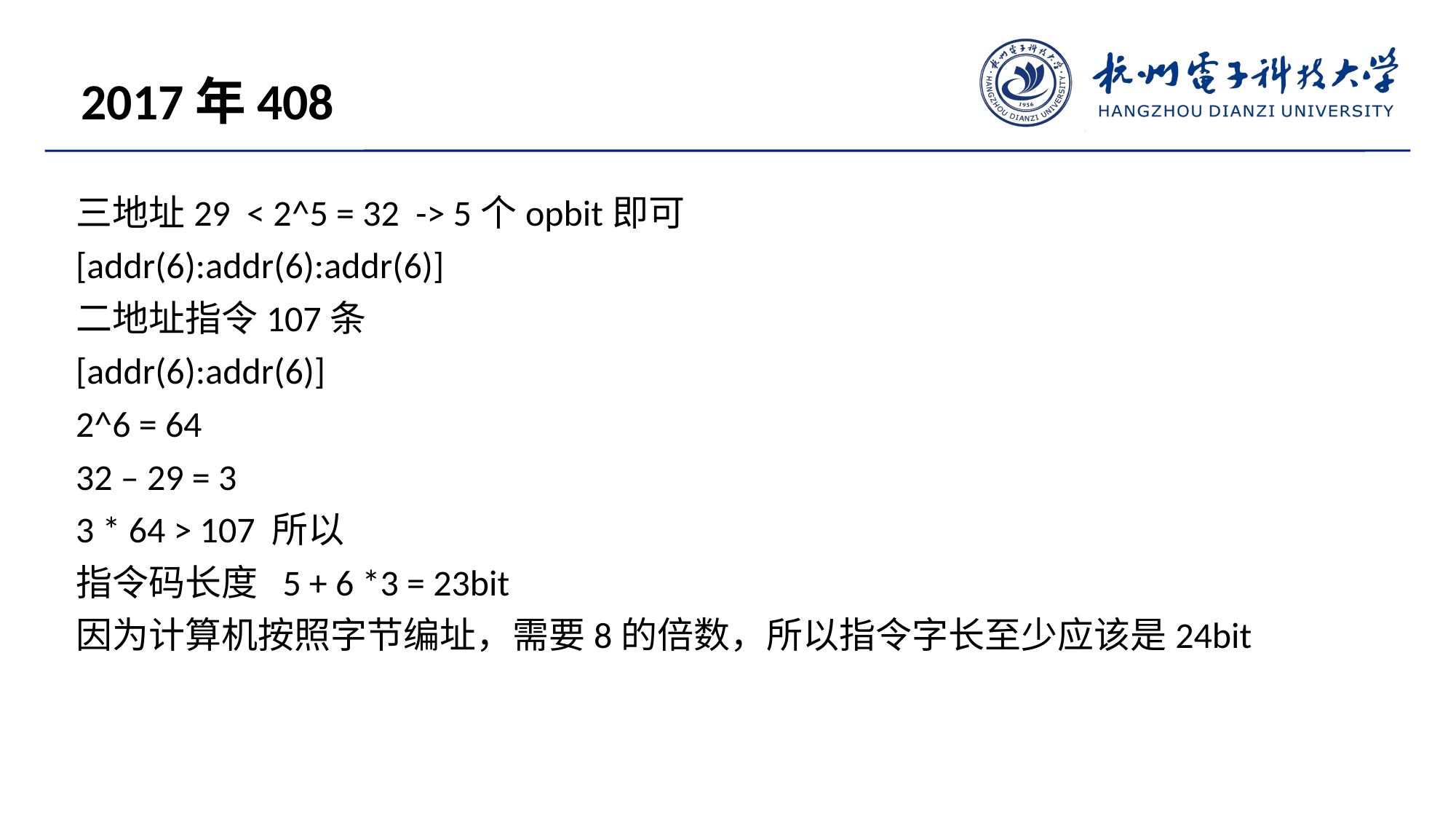

2017年408
三地址29  < 2^5 = 32  -> 5个opbit即可
[addr(6):addr(6):addr(6)]
二地址指令107条
[addr(6):addr(6)]
2^6 = 64
32 – 29 = 3
3 * 64 > 107 所以
指令码长度  5 + 6 *3 = 23bit
因为计算机按照字节编址，需要8的倍数，所以指令字长至少应该是24bit